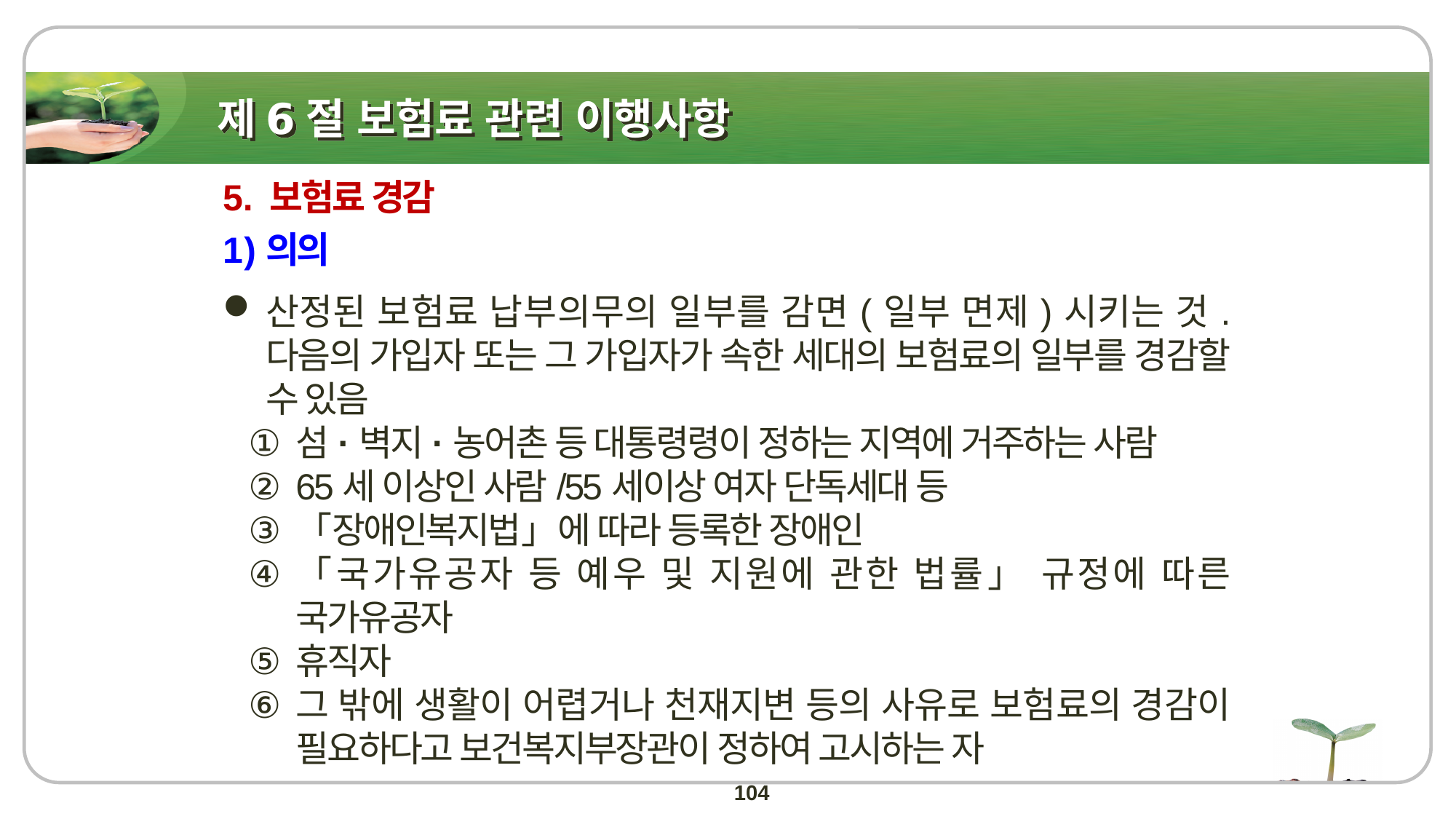

# 제6절 보험료 관련 이행사항
5. 보험료 경감
의의
산정된 보험료 납부의무의 일부를 감면(일부 면제)시키는 것. 다음의 가입자 또는 그 가입자가 속한 세대의 보험료의 일부를 경감할 수 있음
섬·벽지·농어촌 등 대통령령이 정하는 지역에 거주하는 사람
65세 이상인 사람/55세이상 여자 단독세대 등
「장애인복지법」에 따라 등록한 장애인
「국가유공자 등 예우 및 지원에 관한 법률」 규정에 따른 국가유공자
휴직자
그 밖에 생활이 어렵거나 천재지변 등의 사유로 보험료의 경감이 필요하다고 보건복지부장관이 정하여 고시하는 자
104